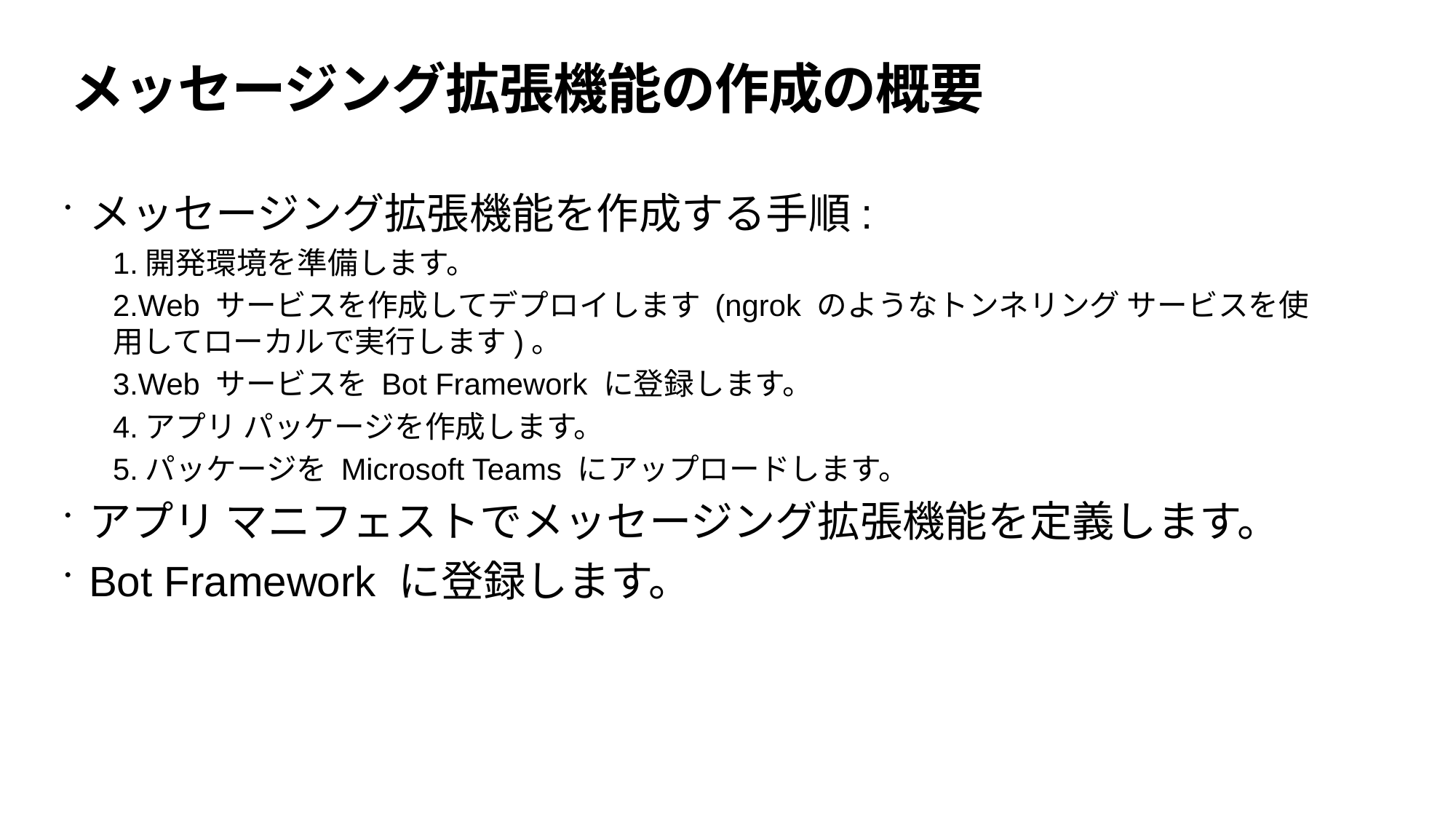

# メッセージング拡張機能の作成の概要
メッセージング拡張機能を作成する手順:
1.開発環境を準備します。
2.Web サービスを作成してデプロイします (ngrok のようなトンネリング サービスを使用してローカルで実行します)。
3.Web サービスを Bot Framework に登録します。
4.アプリ パッケージを作成します。
5.パッケージを Microsoft Teams にアップロードします。
アプリ マニフェストでメッセージング拡張機能を定義します。
Bot Framework に登録します。